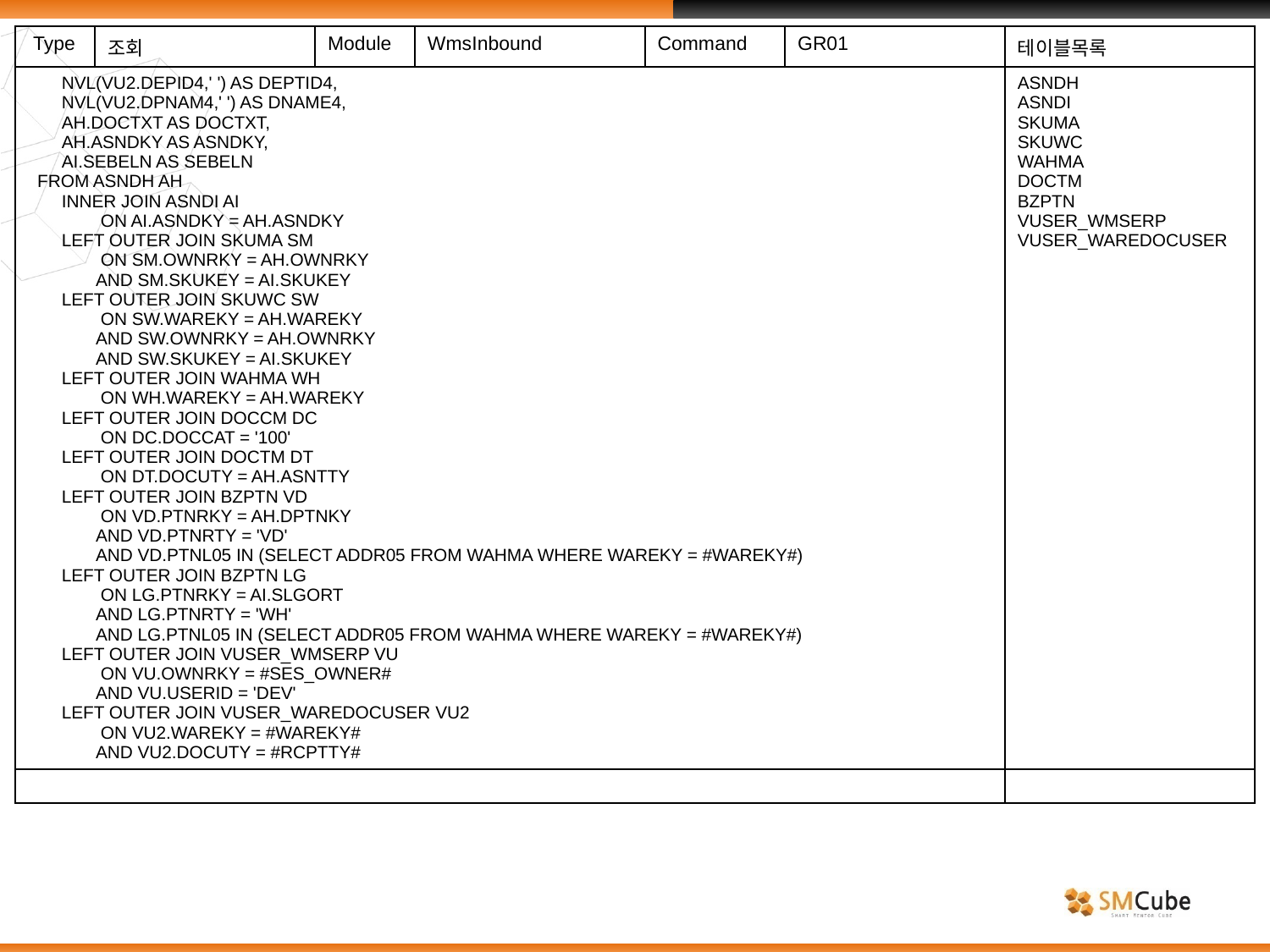

| Type | 조회 | Module | WmsInbound | Command | GR01 | 테이블목록 |
| --- | --- | --- | --- | --- | --- | --- |
| NVL(VU2.DEPID4,' ') AS DEPTID4, NVL(VU2.DPNAM4,' ') AS DNAME4, AH.DOCTXT AS DOCTXT, AH.ASNDKY AS ASNDKY, AI.SEBELN AS SEBELN FROM ASNDH AH INNER JOIN ASNDI AI ON AI.ASNDKY = AH.ASNDKY LEFT OUTER JOIN SKUMA SM ON SM.OWNRKY = AH.OWNRKY AND SM.SKUKEY = AI.SKUKEY LEFT OUTER JOIN SKUWC SW ON SW.WAREKY = AH.WAREKY AND SW.OWNRKY = AH.OWNRKY AND SW.SKUKEY = AI.SKUKEY LEFT OUTER JOIN WAHMA WH ON WH.WAREKY = AH.WAREKY LEFT OUTER JOIN DOCCM DC ON DC.DOCCAT = '100' LEFT OUTER JOIN DOCTM DT ON DT.DOCUTY = AH.ASNTTY LEFT OUTER JOIN BZPTN VD ON VD.PTNRKY = AH.DPTNKY AND VD.PTNRTY = 'VD' AND VD.PTNL05 IN (SELECT ADDR05 FROM WAHMA WHERE WAREKY = #WAREKY#) LEFT OUTER JOIN BZPTN LG ON LG.PTNRKY = AI.SLGORT AND LG.PTNRTY = 'WH' AND LG.PTNL05 IN (SELECT ADDR05 FROM WAHMA WHERE WAREKY = #WAREKY#) LEFT OUTER JOIN VUSER\_WMSERP VU ON VU.OWNRKY = #SES\_OWNER# AND VU.USERID = 'DEV' LEFT OUTER JOIN VUSER\_WAREDOCUSER VU2 ON VU2.WAREKY = #WAREKY# AND VU2.DOCUTY = #RCPTTY# |  |  |  |  |  | ASNDH ASNDI SKUMA SKUWC WAHMA DOCTM BZPTN VUSER\_WMSERP VUSER\_WAREDOCUSER |
|  |  |  |  |  |  |  |